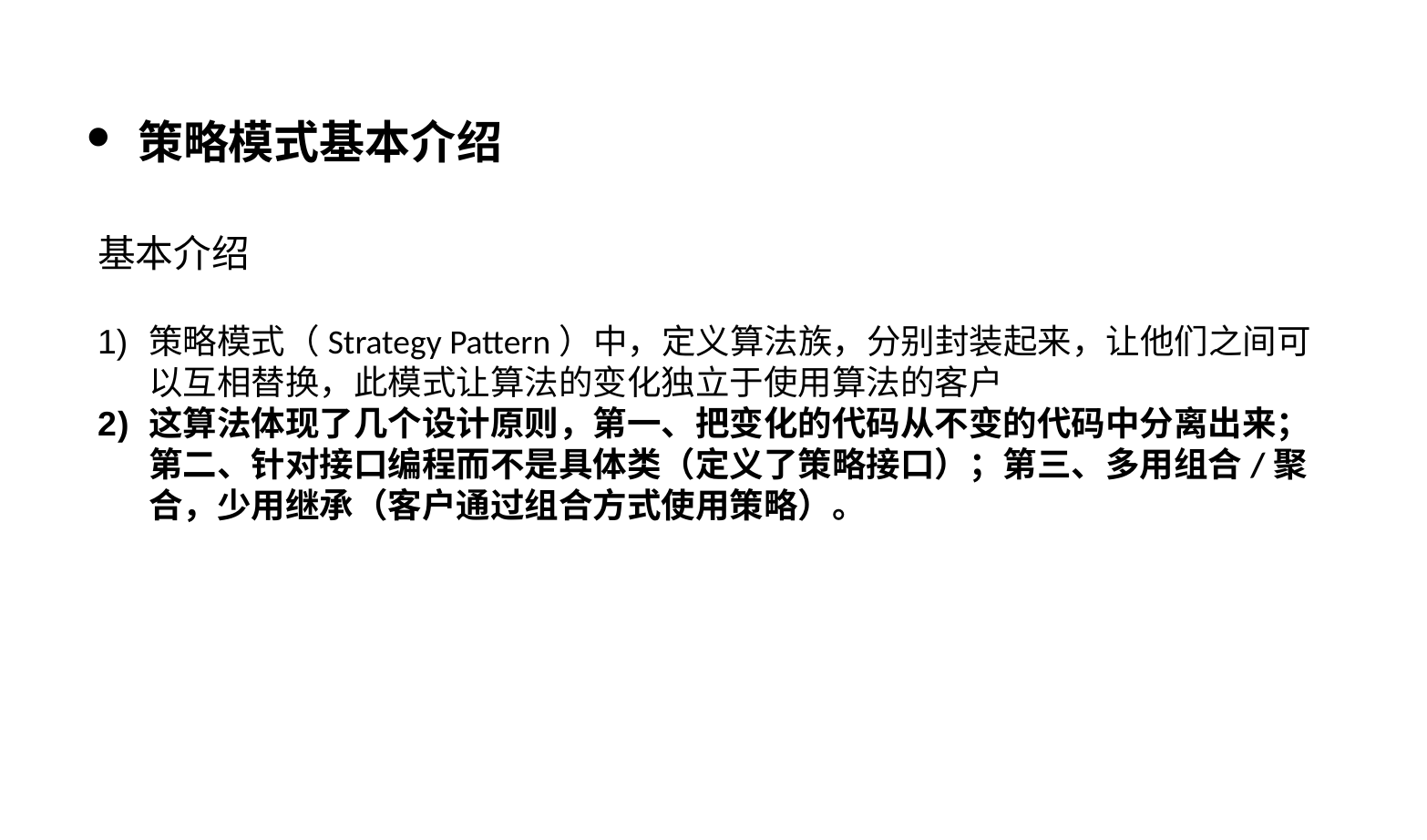

策略模式基本介绍

基本介绍

策略模式（Strategy Pattern）中，定义算法族，分别封装起来，让他们之间可以互相替换，此模式让算法的变化独立于使用算法的客户
这算法体现了几个设计原则，第一、把变化的代码从不变的代码中分离出来；第二、针对接口编程而不是具体类（定义了策略接口）；第三、多用组合/聚合，少用继承（客户通过组合方式使用策略）。